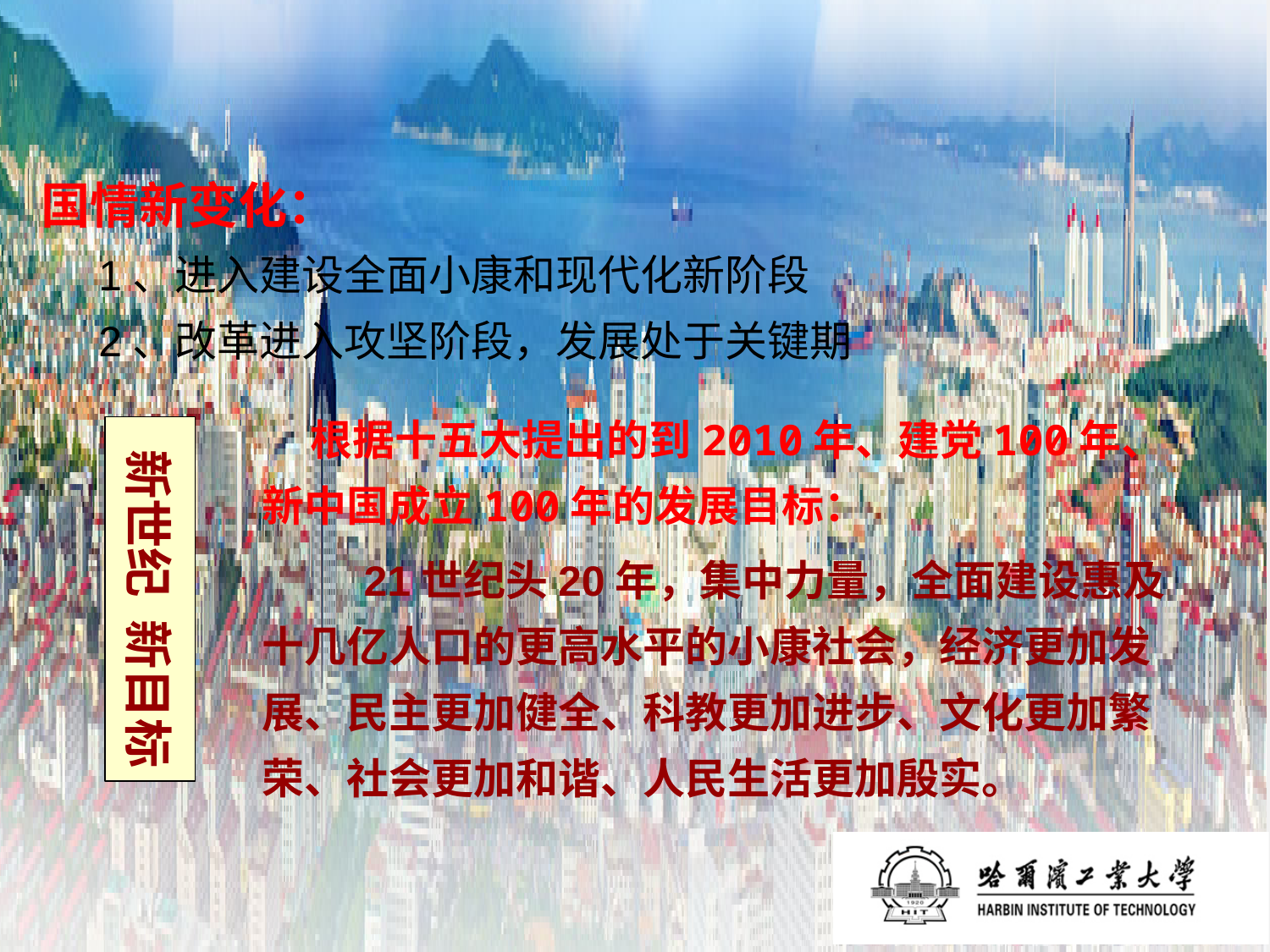

# 国情新变化： 1、进入建设全面小康和现代化新阶段 2、改革进入攻坚阶段，发展处于关键期
    根据十五大提出的到2010年、建党100年、新中国成立100年的发展目标：
    21世纪头20年，集中力量，全面建设惠及十几亿人口的更高水平的小康社会，经济更加发展、民主更加健全、科教更加进步、文化更加繁荣、社会更加和谐、人民生活更加殷实。
 新世纪  新目标